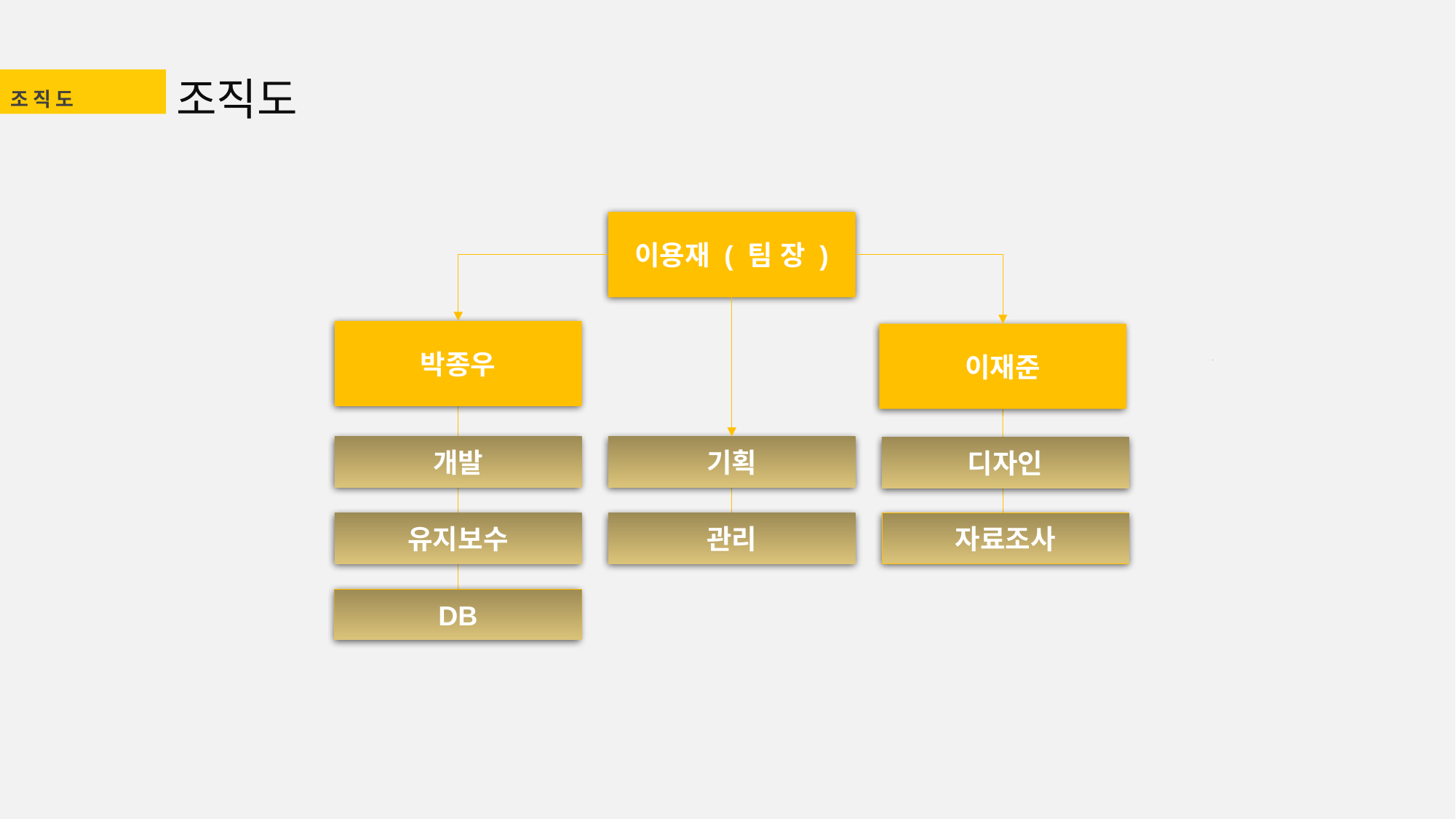

조직도
조직도

이용재 ( 팀 장 )
박종우
이재준
개발
기획
디자인
유지보수
관리
자료조사
DB